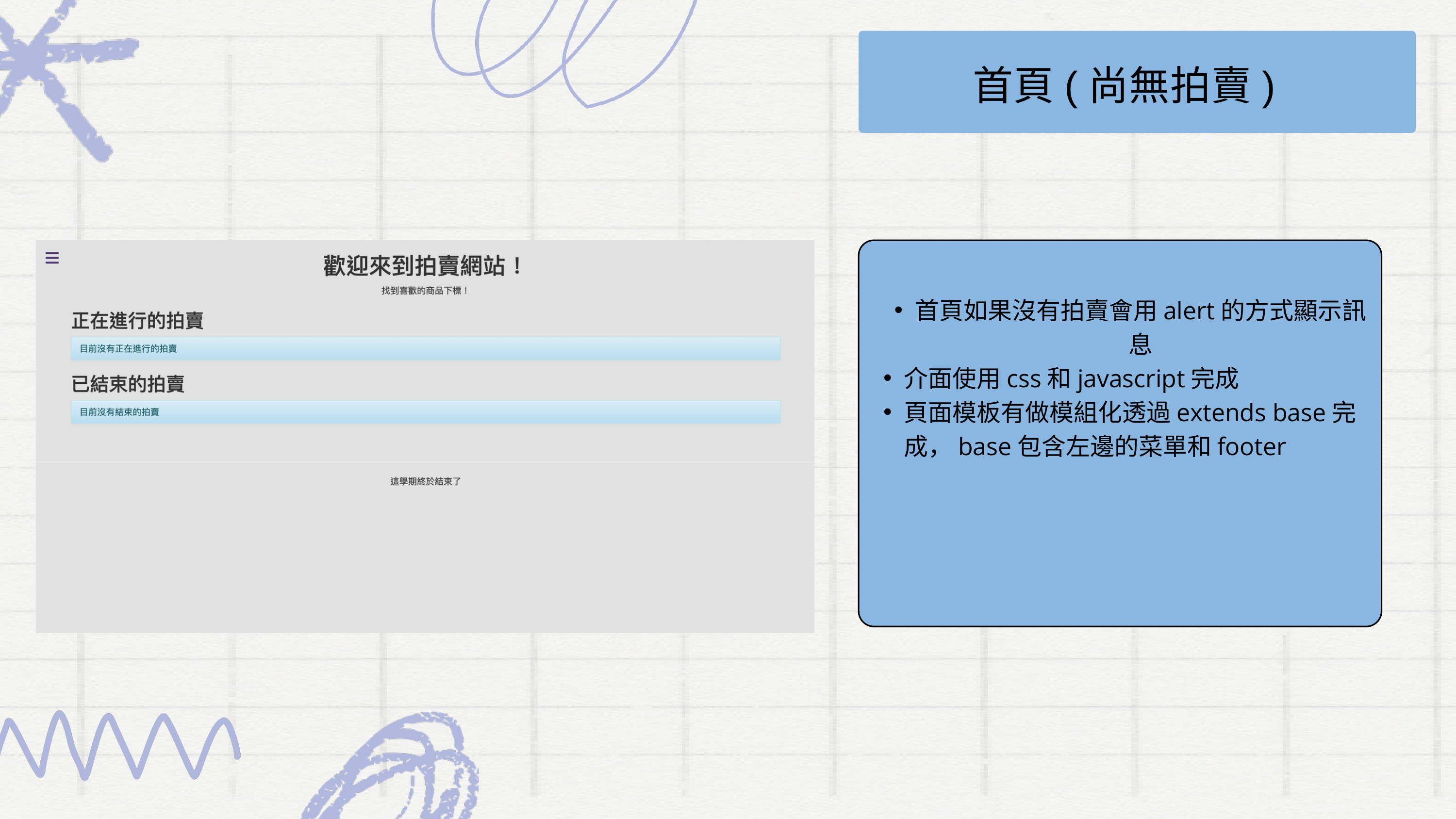

首頁(尚無拍賣)

首頁如果沒有拍賣會用alert的方式顯示訊息
介面使用css和javascript完成
頁面模板有做模組化透過extends base完成，base包含左邊的菜單和footer